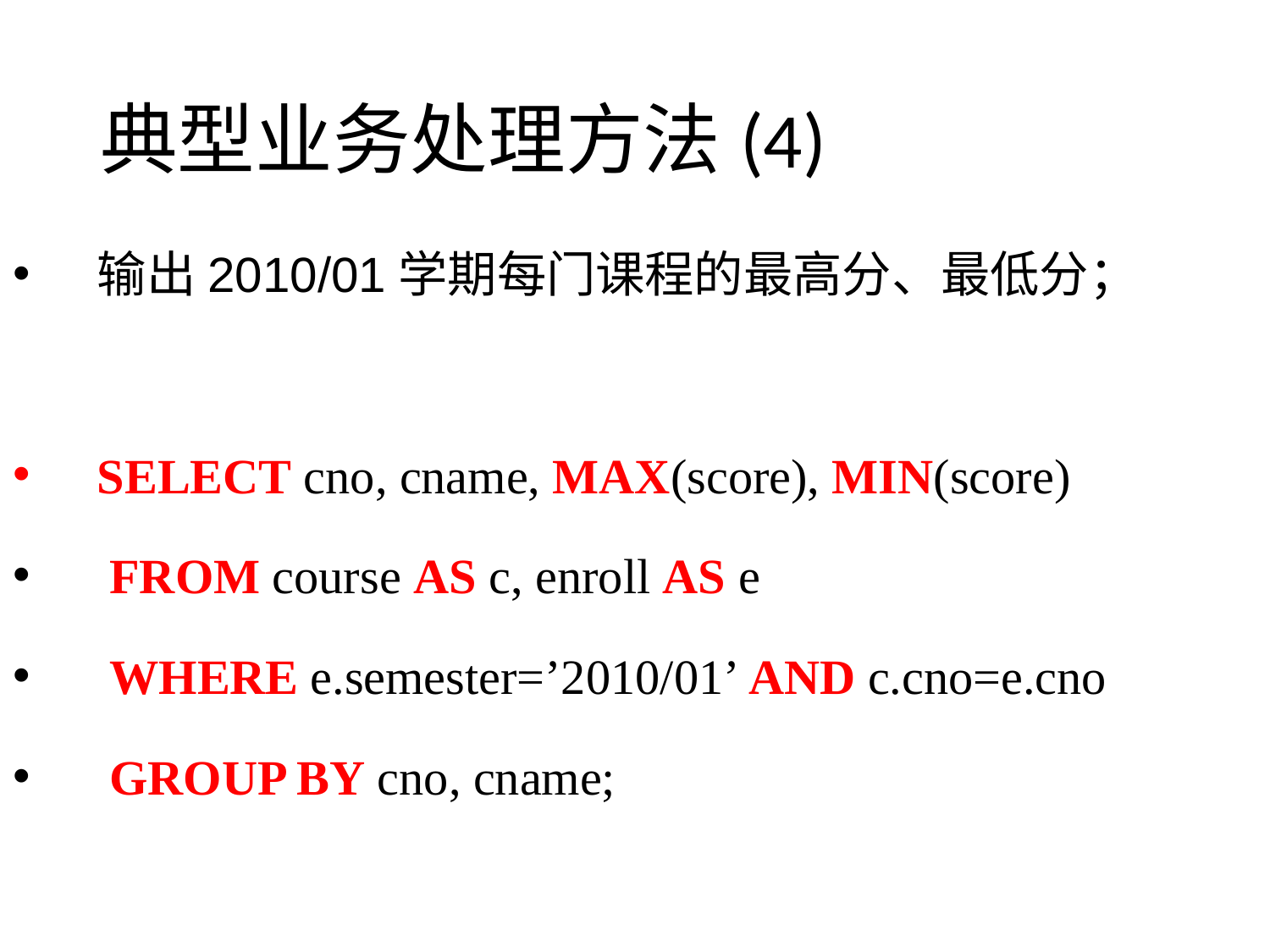

# 典型业务处理方法(4)
输出2010/01学期每门课程的最高分、最低分；

SELECT cno, cname, MAX(score), MIN(score)
 FROM course AS c, enroll AS e
 WHERE e.semester=’2010/01’ AND c.cno=e.cno
 GROUP BY cno, cname;